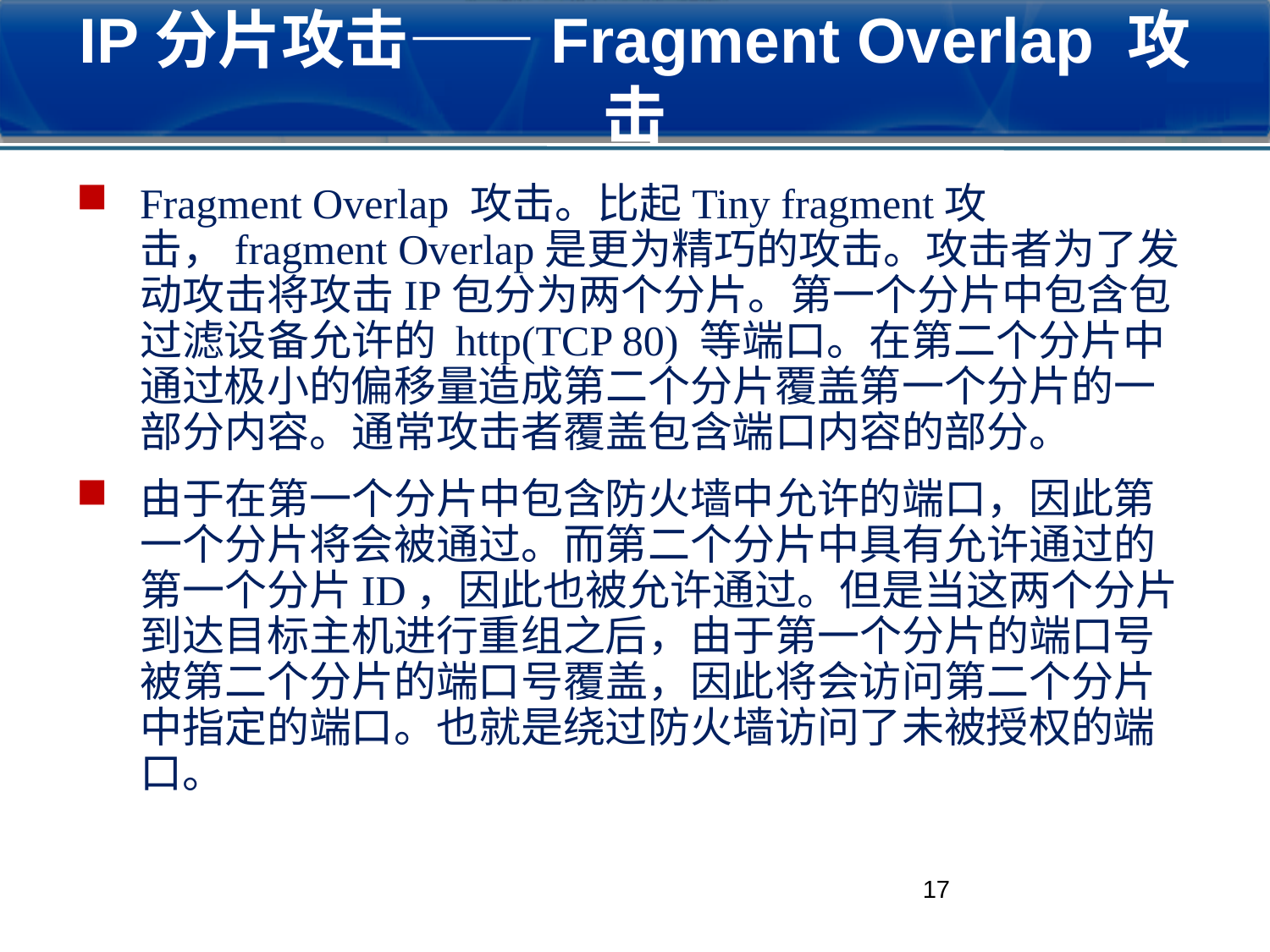

# IP分片攻击——Fragment Overlap 攻击
Fragment Overlap 攻击。比起Tiny fragment攻击，fragment Overlap是更为精巧的攻击。攻击者为了发动攻击将攻击IP包分为两个分片。第一个分片中包含包过滤设备允许的 http(TCP 80) 等端口。在第二个分片中通过极小的偏移量造成第二个分片覆盖第一个分片的一部分内容。通常攻击者覆盖包含端口内容的部分。
由于在第一个分片中包含防火墙中允许的端口，因此第一个分片将会被通过。而第二个分片中具有允许通过的第一个分片ID，因此也被允许通过。但是当这两个分片到达目标主机进行重组之后，由于第一个分片的端口号被第二个分片的端口号覆盖，因此将会访问第二个分片中指定的端口。也就是绕过防火墙访问了未被授权的端口。

17